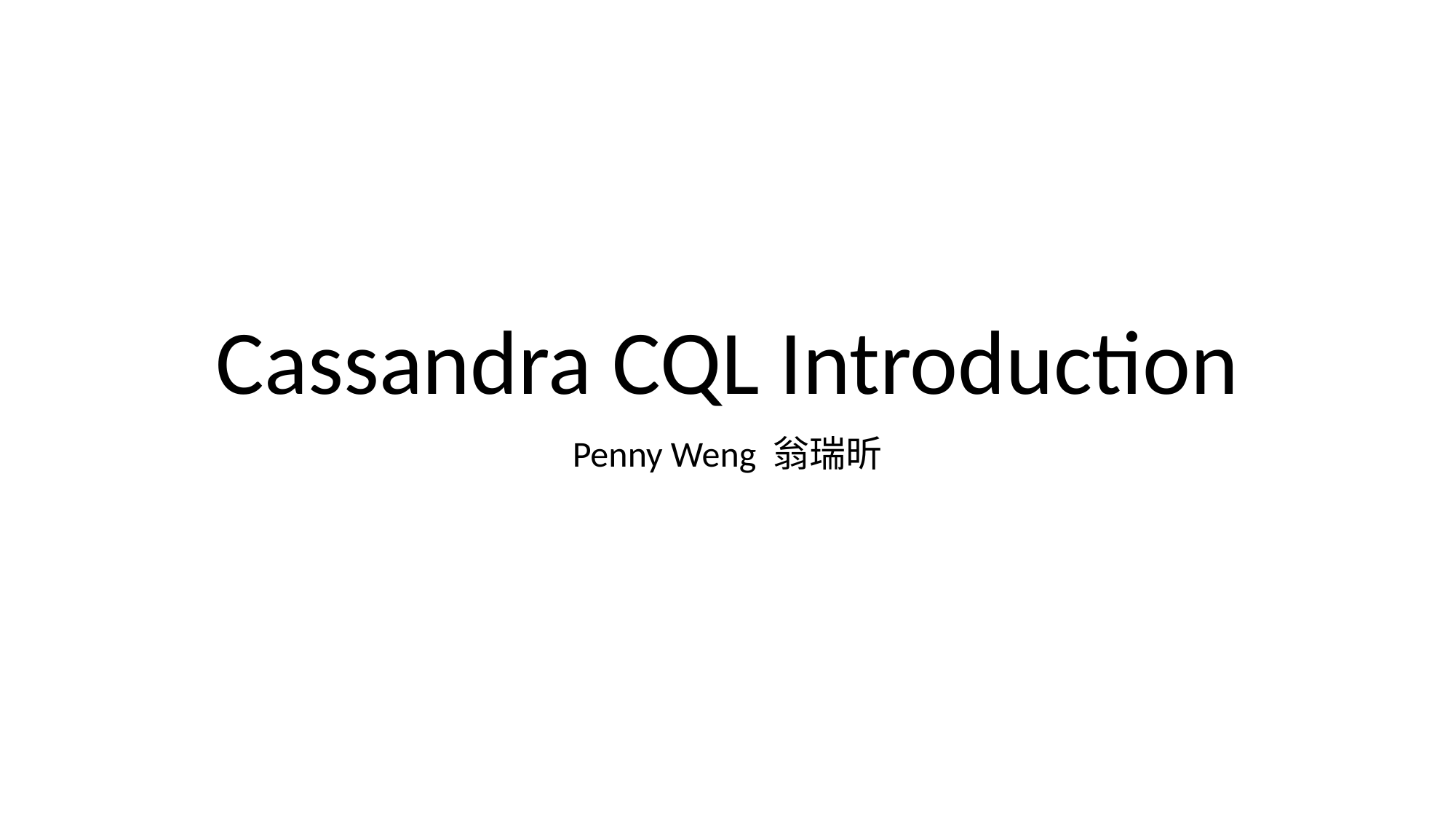

# Cassandra CQL Introduction
Penny Weng 翁瑞昕